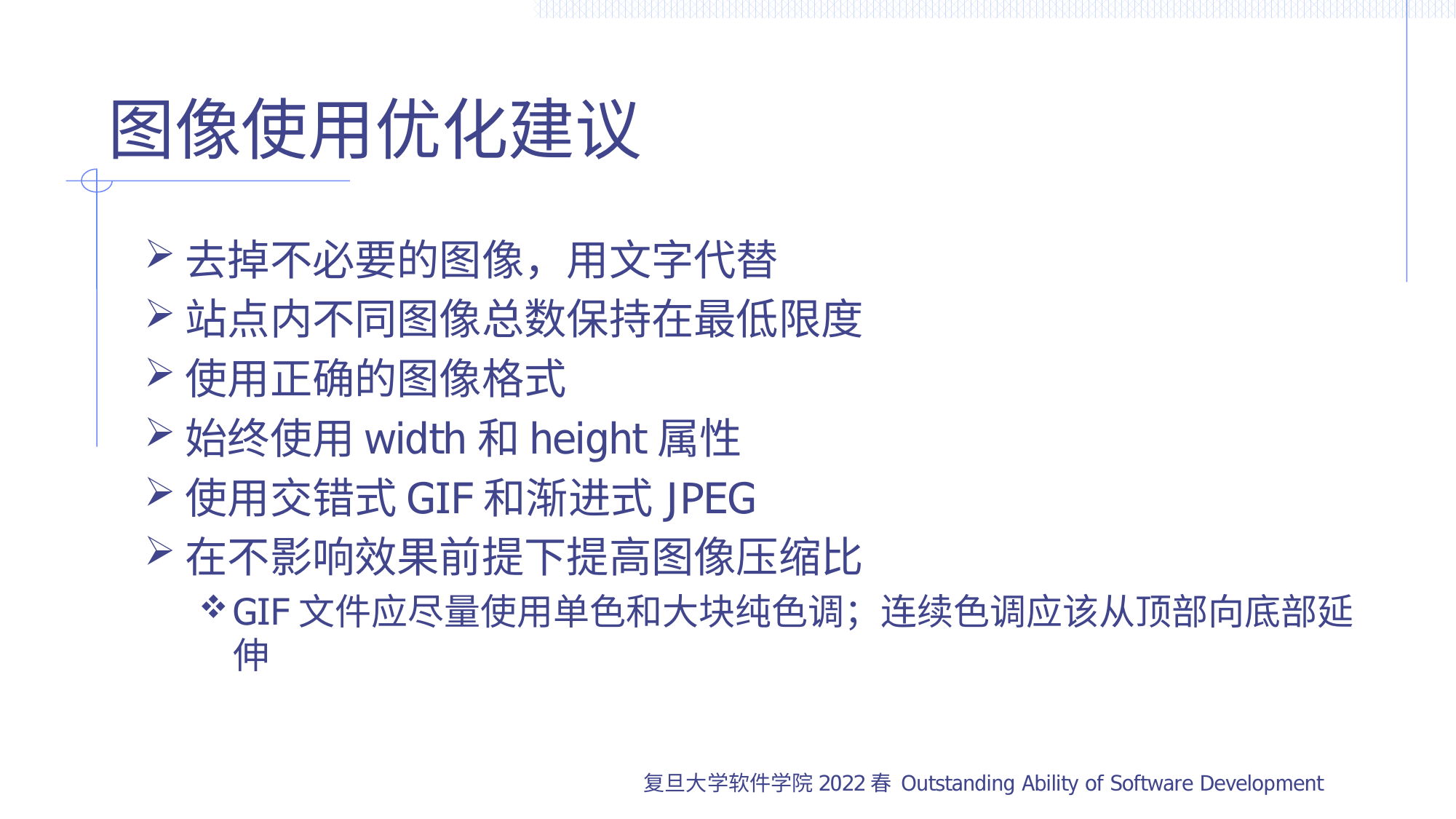

# 图像使用优化建议
去掉不必要的图像，用文字代替
站点内不同图像总数保持在最低限度
使用正确的图像格式
始终使用width和height属性
使用交错式GIF和渐进式JPEG
在不影响效果前提下提高图像压缩比
GIF文件应尽量使用单色和大块纯色调；连续色调应该从顶部向底部延伸